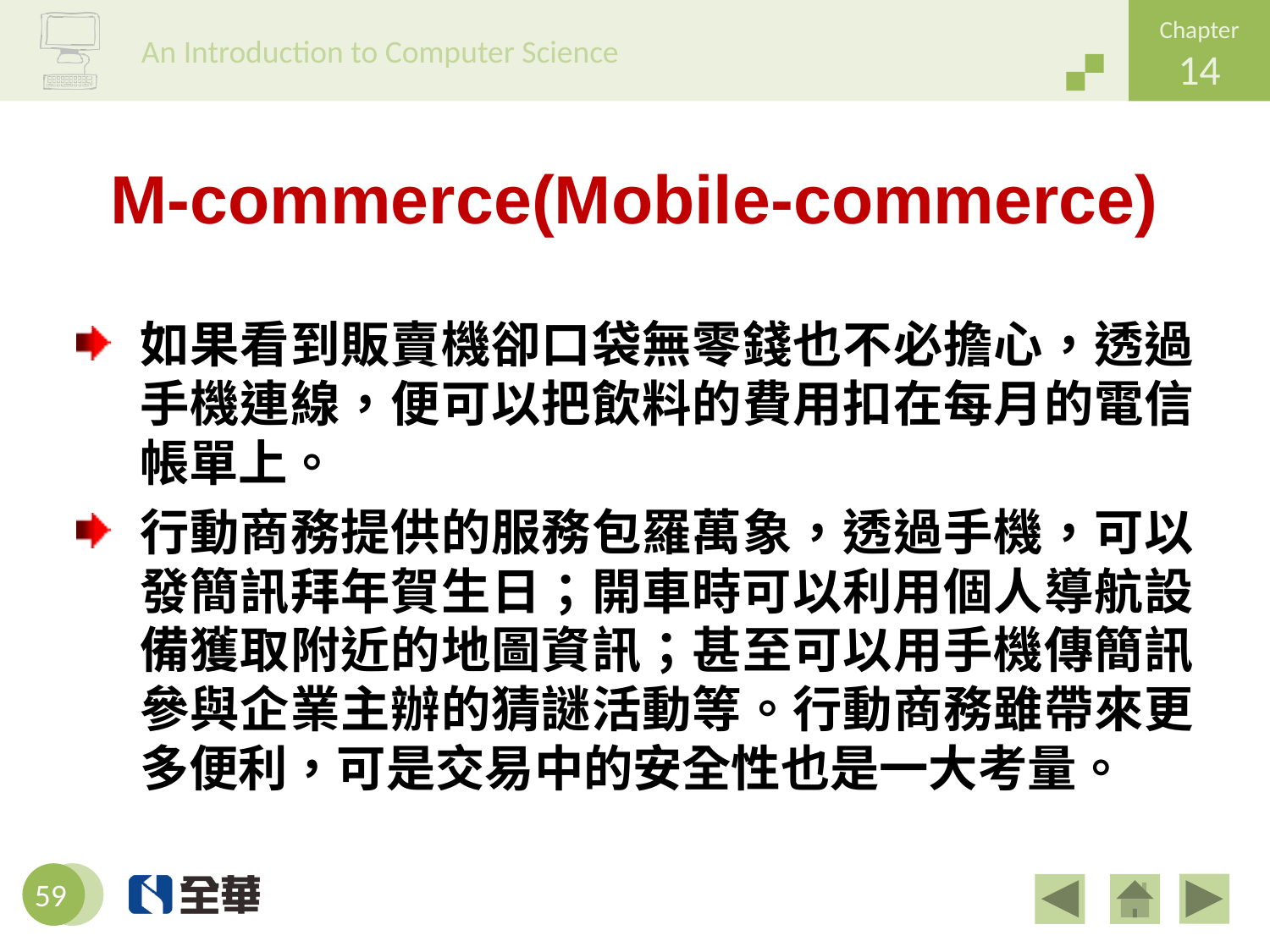

# M-commerce(Mobile-commerce)
如果看到販賣機卻口袋無零錢也不必擔心，透過手機連線，便可以把飲料的費用扣在每月的電信帳單上。
行動商務提供的服務包羅萬象，透過手機，可以發簡訊拜年賀生日；開車時可以利用個人導航設備獲取附近的地圖資訊；甚至可以用手機傳簡訊參與企業主辦的猜謎活動等。行動商務雖帶來更多便利，可是交易中的安全性也是一大考量。